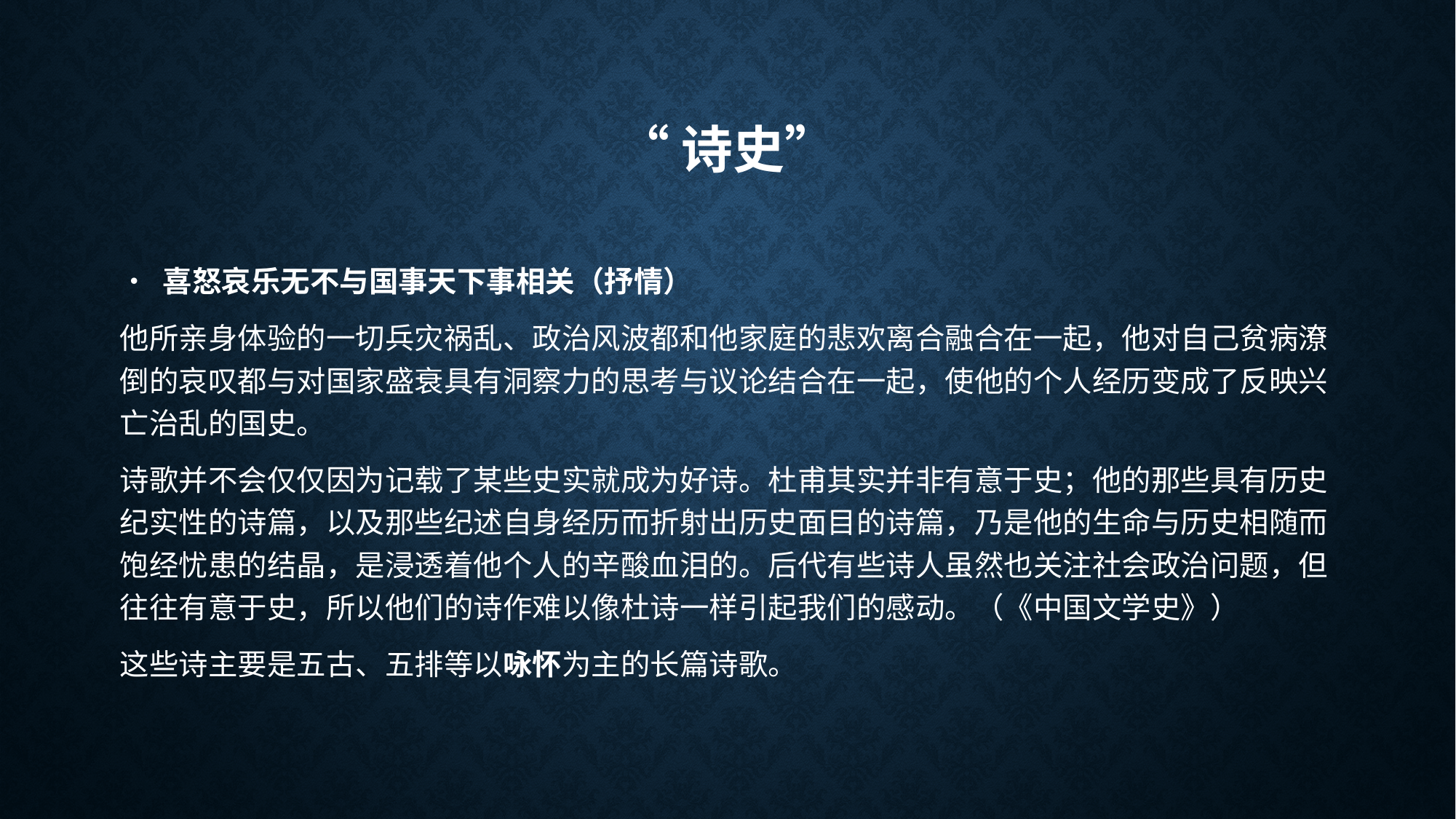

# “诗史”
• 喜怒哀乐无不与国事天下事相关（抒情）
他所亲身体验的一切兵灾祸乱、政治风波都和他家庭的悲欢离合融合在一起，他对自己贫病潦倒的哀叹都与对国家盛衰具有洞察力的思考与议论结合在一起，使他的个人经历变成了反映兴亡治乱的国史。
诗歌并不会仅仅因为记载了某些史实就成为好诗。杜甫其实并非有意于史；他的那些具有历史纪实性的诗篇，以及那些纪述自身经历而折射出历史面目的诗篇，乃是他的生命与历史相随而饱经忧患的结晶，是浸透着他个人的辛酸血泪的。后代有些诗人虽然也关注社会政治问题，但往往有意于史，所以他们的诗作难以像杜诗一样引起我们的感动。（《中国文学史》）
这些诗主要是五古、五排等以咏怀为主的长篇诗歌。